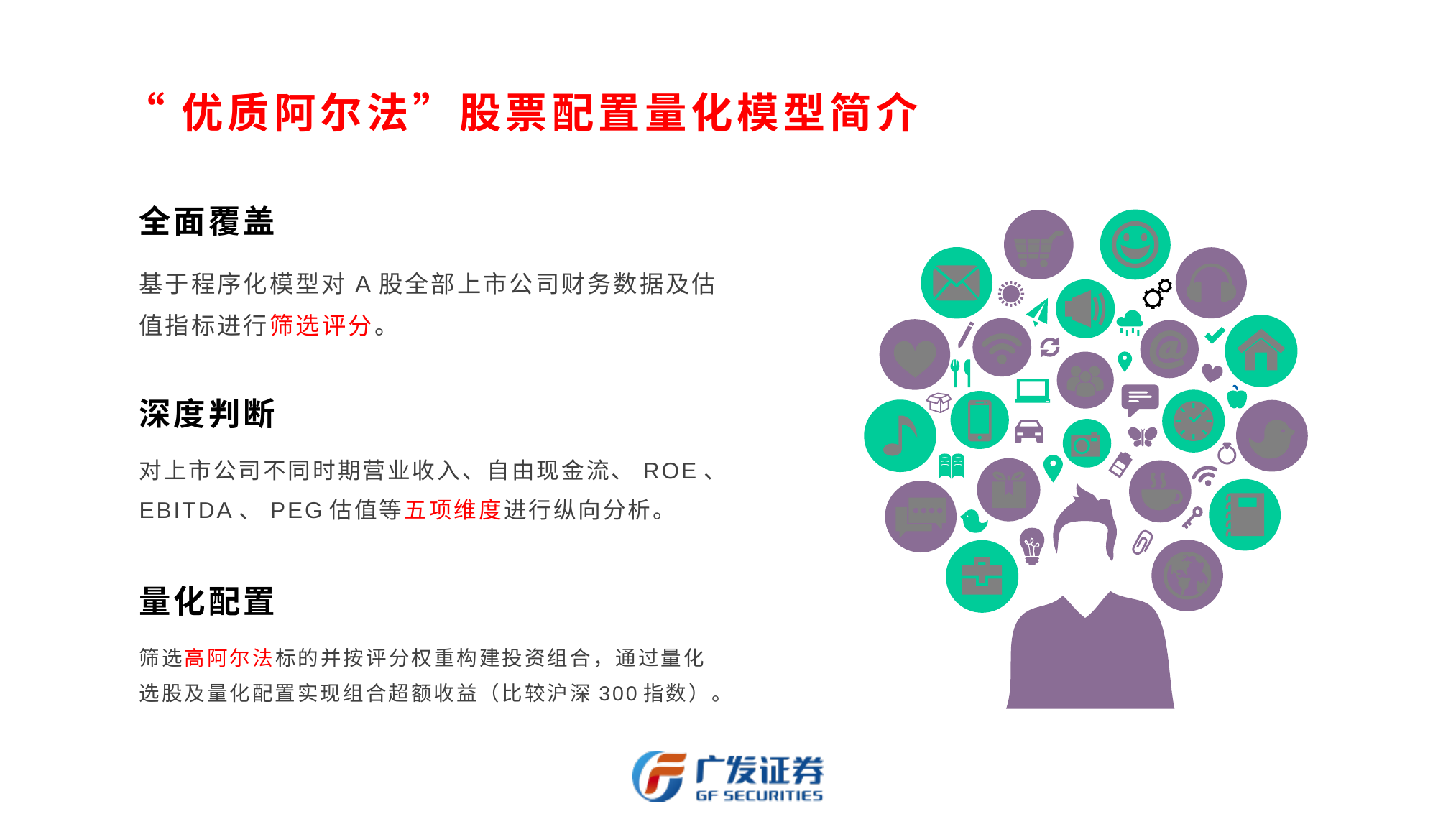

“优质阿尔法”股票配置量化模型简介
全面覆盖

基于程序化模型对A股全部上市公司财务数据及估值指标进行筛选评分。

深度判断

对上市公司不同时期营业收入、自由现金流、ROE、EBITDA、PEG估值等五项维度进行纵向分析。

量化配置

筛选高阿尔法标的并按评分权重构建投资组合，通过量化选股及量化配置实现组合超额收益（比较沪深300指数）。